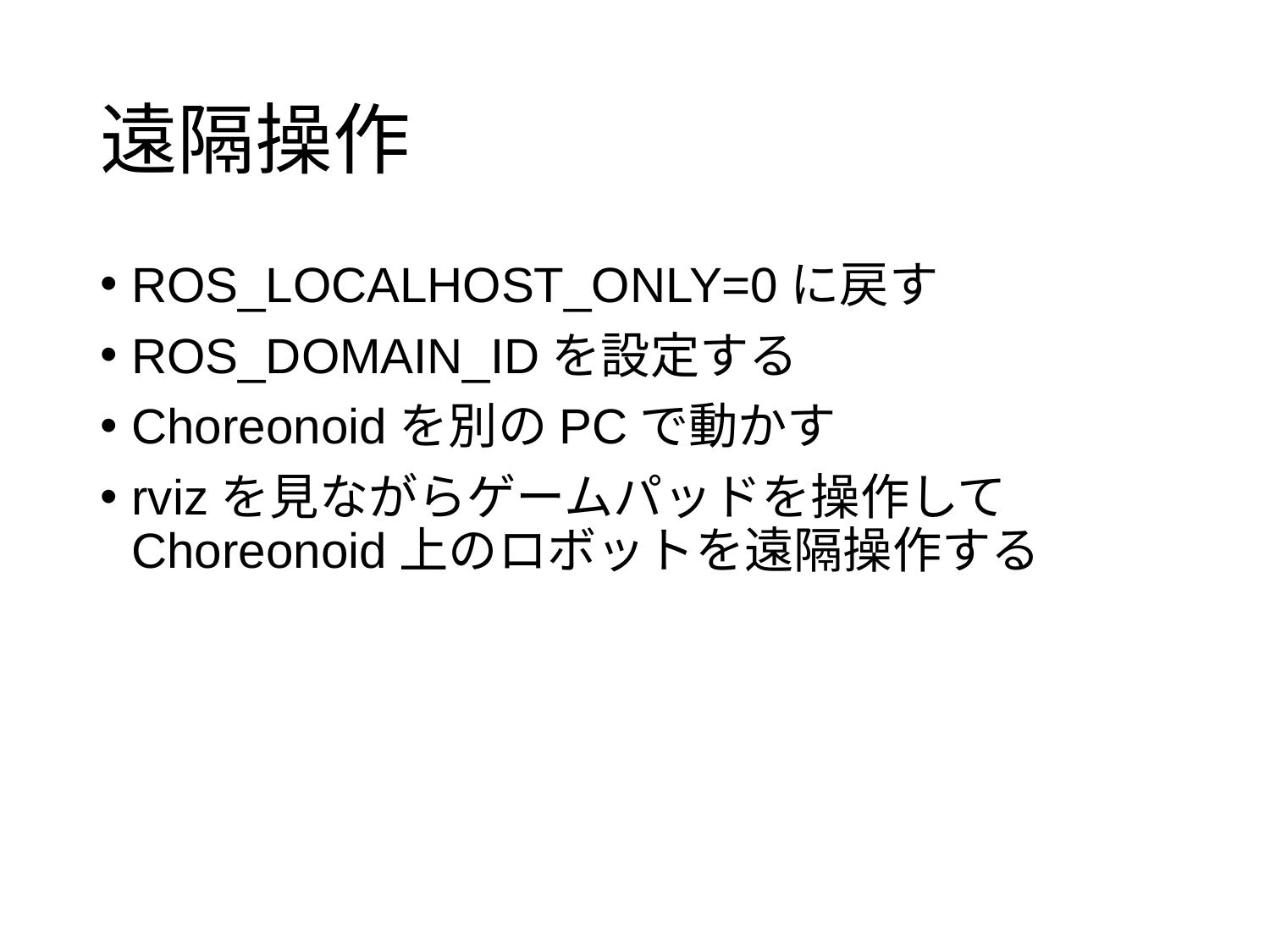

# 遠隔操作
ROS_LOCALHOST_ONLY=0に戻す
ROS_DOMAIN_IDを設定する
Choreonoidを別のPCで動かす
rvizを見ながらゲームパッドを操作してChoreonoid上のロボットを遠隔操作する